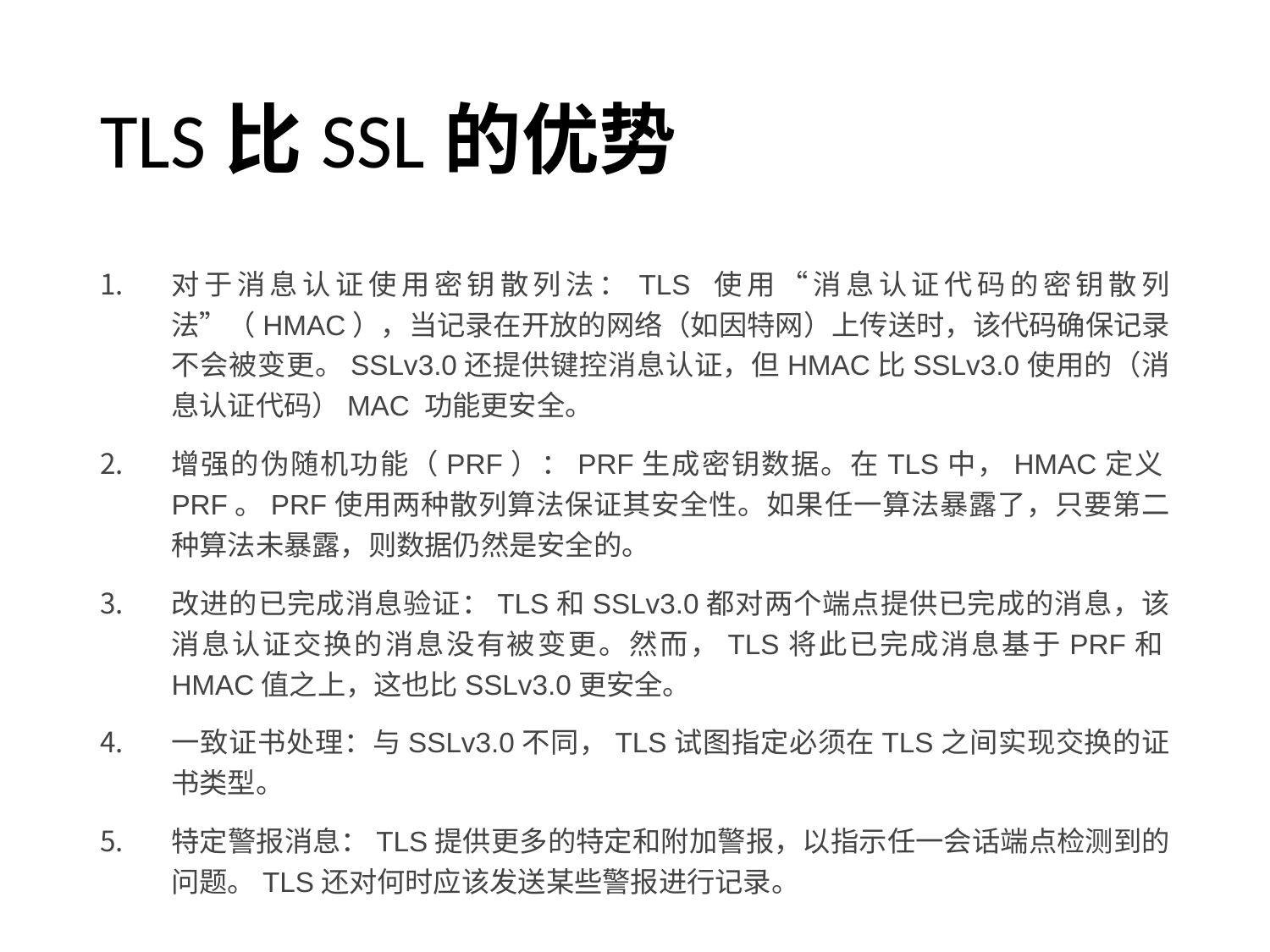

# TLS比SSL的优势
对于消息认证使用密钥散列法：TLS 使用“消息认证代码的密钥散列法”（HMAC），当记录在开放的网络（如因特网）上传送时，该代码确保记录不会被变更。SSLv3.0还提供键控消息认证，但HMAC比SSLv3.0使用的（消息认证代码）MAC 功能更安全。
增强的伪随机功能（PRF）：PRF生成密钥数据。在TLS中，HMAC定义PRF。PRF使用两种散列算法保证其安全性。如果任一算法暴露了，只要第二种算法未暴露，则数据仍然是安全的。
改进的已完成消息验证：TLS和SSLv3.0都对两个端点提供已完成的消息，该消息认证交换的消息没有被变更。然而，TLS将此已完成消息基于PRF和HMAC值之上，这也比SSLv3.0更安全。
一致证书处理：与SSLv3.0不同，TLS试图指定必须在TLS之间实现交换的证书类型。
特定警报消息：TLS提供更多的特定和附加警报，以指示任一会话端点检测到的问题。TLS还对何时应该发送某些警报进行记录。